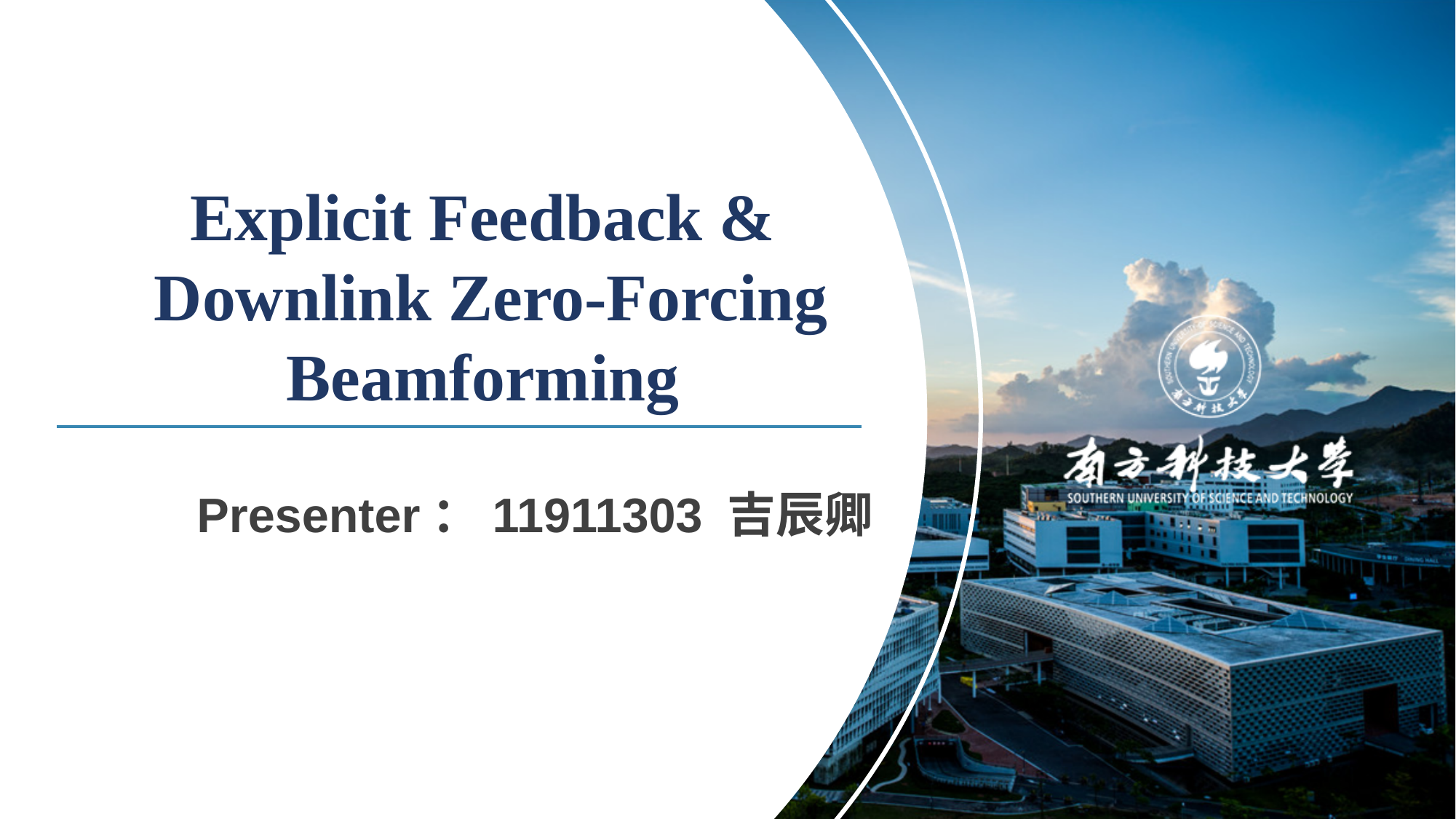

Explicit Feedback &
Downlink Zero-Forcing Beamforming

Presenter：11911303 吉辰卿
1